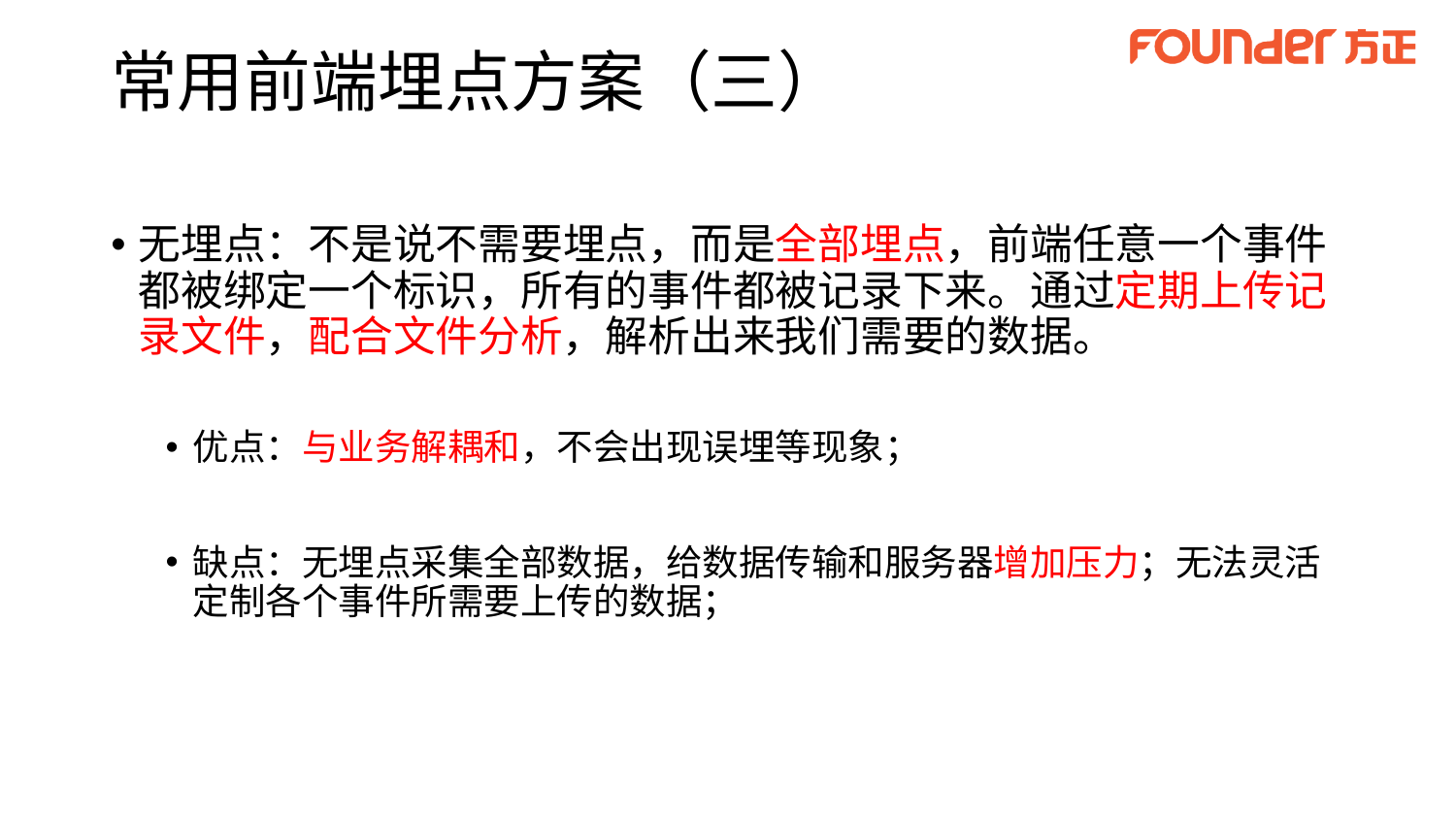

# 常用前端埋点方案（三）
无埋点：不是说不需要埋点，而是全部埋点，前端任意一个事件都被绑定一个标识，所有的事件都被记录下来。通过定期上传记录文件，配合文件分析，解析出来我们需要的数据。

优点：与业务解耦和，不会出现误埋等现象；

缺点：无埋点采集全部数据，给数据传输和服务器增加压力；无法灵活定制各个事件所需要上传的数据；